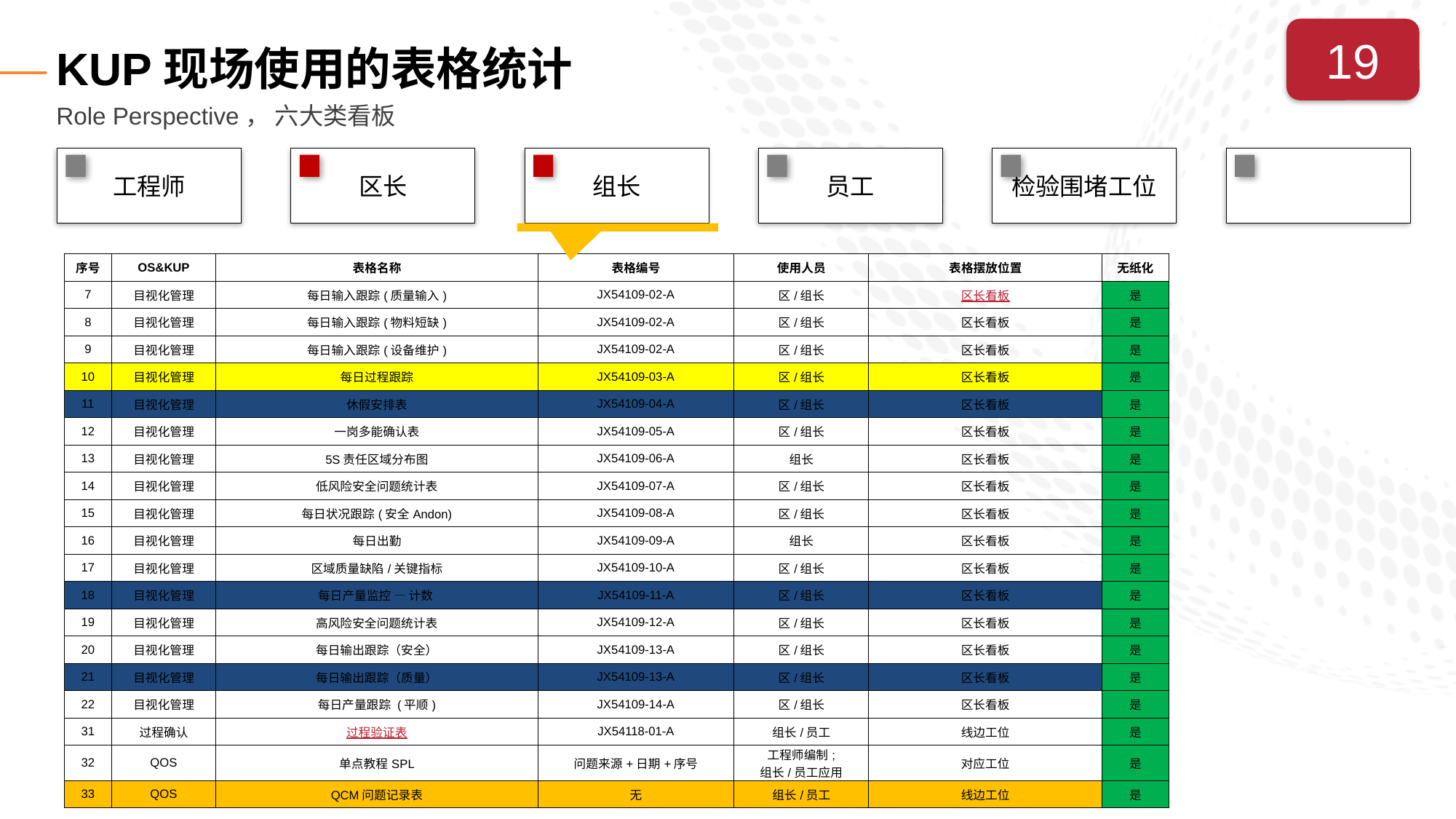

# KUP现场使用的表格统计
19
Role Perspective， 六大类看板
工程师

区长

组长

员工

检验围堵工位

| 序号 | OS&KUP | 表格名称 | 表格编号 | 使用人员 | 表格摆放位置 | 无纸化 |
| --- | --- | --- | --- | --- | --- | --- |
| 7 | 目视化管理 | 每日输入跟踪(质量输入) | JX54109-02-A | 区/组长 | 区长看板 | 是 |
| 8 | 目视化管理 | 每日输入跟踪(物料短缺) | JX54109-02-A | 区/组长 | 区长看板 | 是 |
| 9 | 目视化管理 | 每日输入跟踪(设备维护) | JX54109-02-A | 区/组长 | 区长看板 | 是 |
| 10 | 目视化管理 | 每日过程跟踪 | JX54109-03-A | 区/组长 | 区长看板 | 是 |
| 11 | 目视化管理 | 休假安排表 | JX54109-04-A | 区/组长 | 区长看板 | 是 |
| 12 | 目视化管理 | 一岗多能确认表 | JX54109-05-A | 区/组长 | 区长看板 | 是 |
| 13 | 目视化管理 | 5S责任区域分布图 | JX54109-06-A | 组长 | 区长看板 | 是 |
| 14 | 目视化管理 | 低风险安全问题统计表 | JX54109-07-A | 区/组长 | 区长看板 | 是 |
| 15 | 目视化管理 | 每日状况跟踪(安全Andon) | JX54109-08-A | 区/组长 | 区长看板 | 是 |
| 16 | 目视化管理 | 每日出勤 | JX54109-09-A | 组长 | 区长看板 | 是 |
| 17 | 目视化管理 | 区域质量缺陷/关键指标 | JX54109-10-A | 区/组长 | 区长看板 | 是 |
| 18 | 目视化管理 | 每日产量监控 — 计数 | JX54109-11-A | 区/组长 | 区长看板 | 是 |
| 19 | 目视化管理 | 高风险安全问题统计表 | JX54109-12-A | 区/组长 | 区长看板 | 是 |
| 20 | 目视化管理 | 每日输出跟踪（安全） | JX54109-13-A | 区/组长 | 区长看板 | 是 |
| 21 | 目视化管理 | 每日输出跟踪（质量） | JX54109-13-A | 区/组长 | 区长看板 | 是 |
| 22 | 目视化管理 | 每日产量跟踪 (平顺) | JX54109-14-A | 区/组长 | 区长看板 | 是 |
| 31 | 过程确认 | 过程验证表 | JX54118-01-A | 组长/员工 | 线边工位 | 是 |
| 32 | QOS | 单点教程SPL | 问题来源+日期+序号 | 工程师编制; 组长/员工应用 | 对应工位 | 是 |
| 33 | QOS | QCM问题记录表 | 无 | 组长/员工 | 线边工位 | 是 |